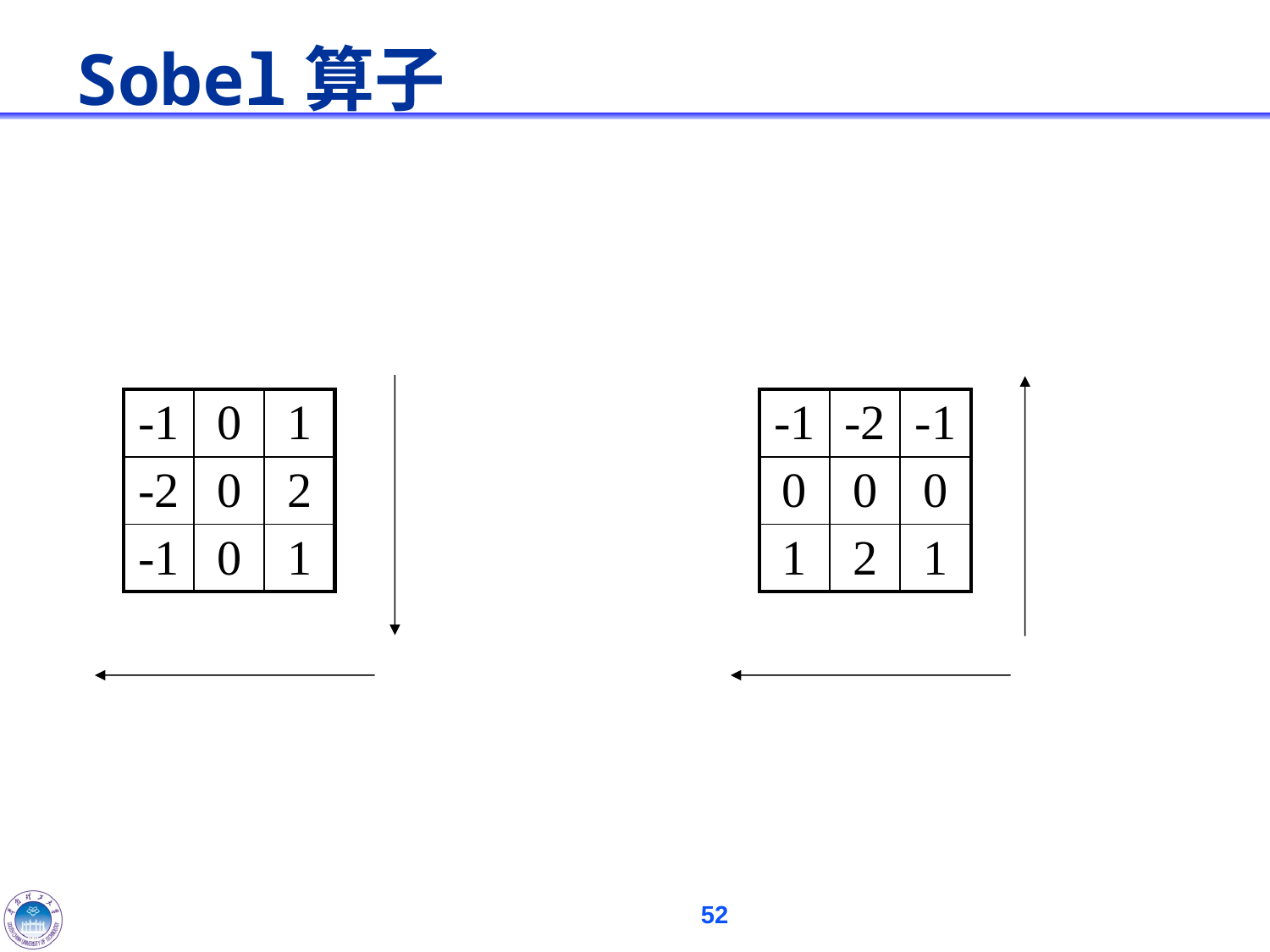

# Sobel算子
Sobel算子，近似一阶微分
去噪 + 增强边缘，给四邻域更大的权重
计算均值，
平滑噪声

检测水平边缘

检测竖直边缘
计算均值，平滑噪声
| -1 | 0 | 1 |
| --- | --- | --- |
| -2 | 0 | 2 |
| -1 | 0 | 1 |
| -1 | -2 | -1 |
| --- | --- | --- |
| 0 | 0 | 0 |
| 1 | 2 | 1 |
Sobel算子对于象素的位置的影响做了加权，因此效果更好。